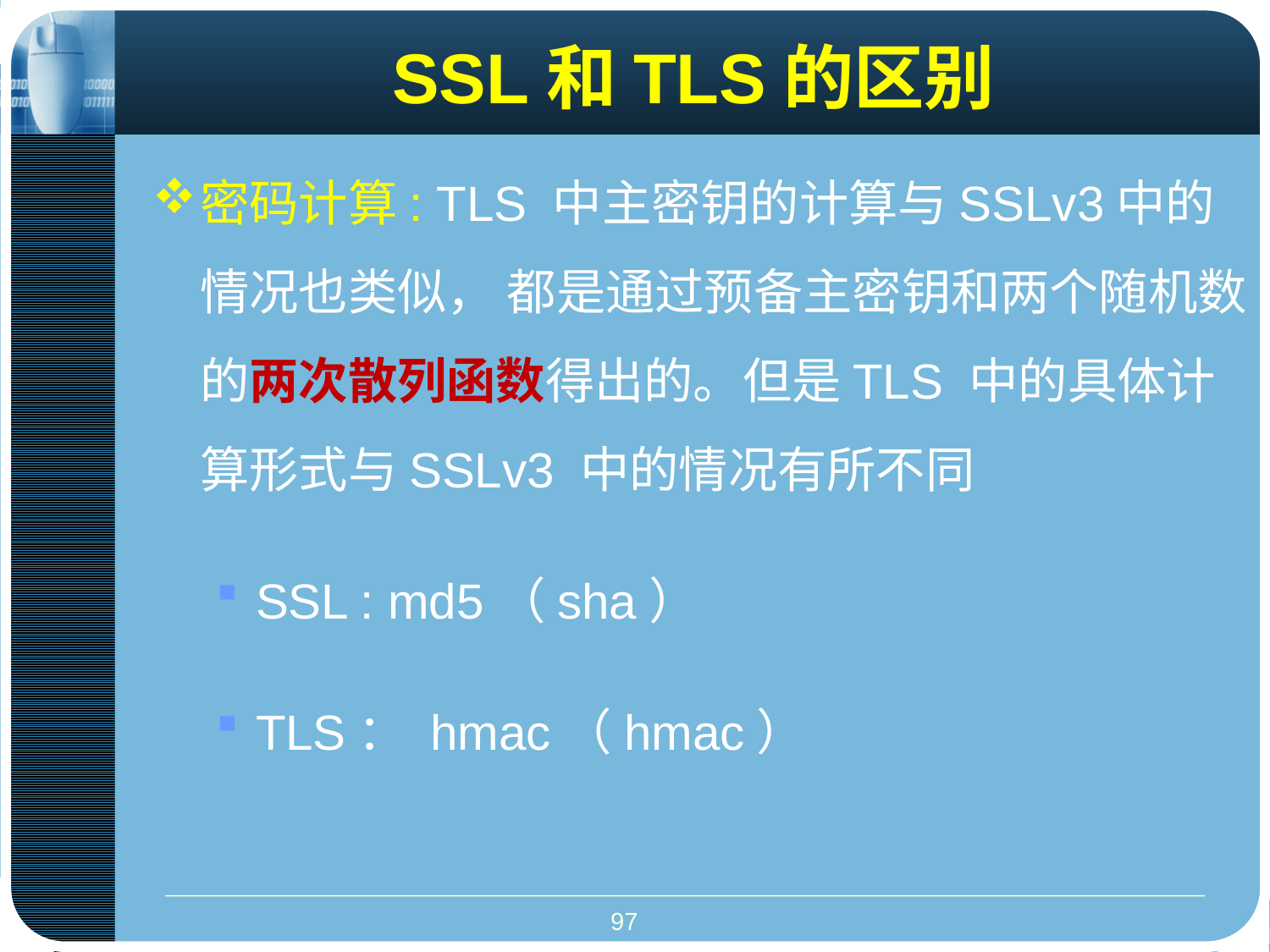

# SSL和TLS的区别
密码计算: TLS 中主密钥的计算与SSLv3中的情况也类似， 都是通过预备主密钥和两个随机数的两次散列函数得出的。但是TLS 中的具体计算形式与SSLv3 中的情况有所不同
SSL : md5（sha）
TLS： hmac（hmac）
97